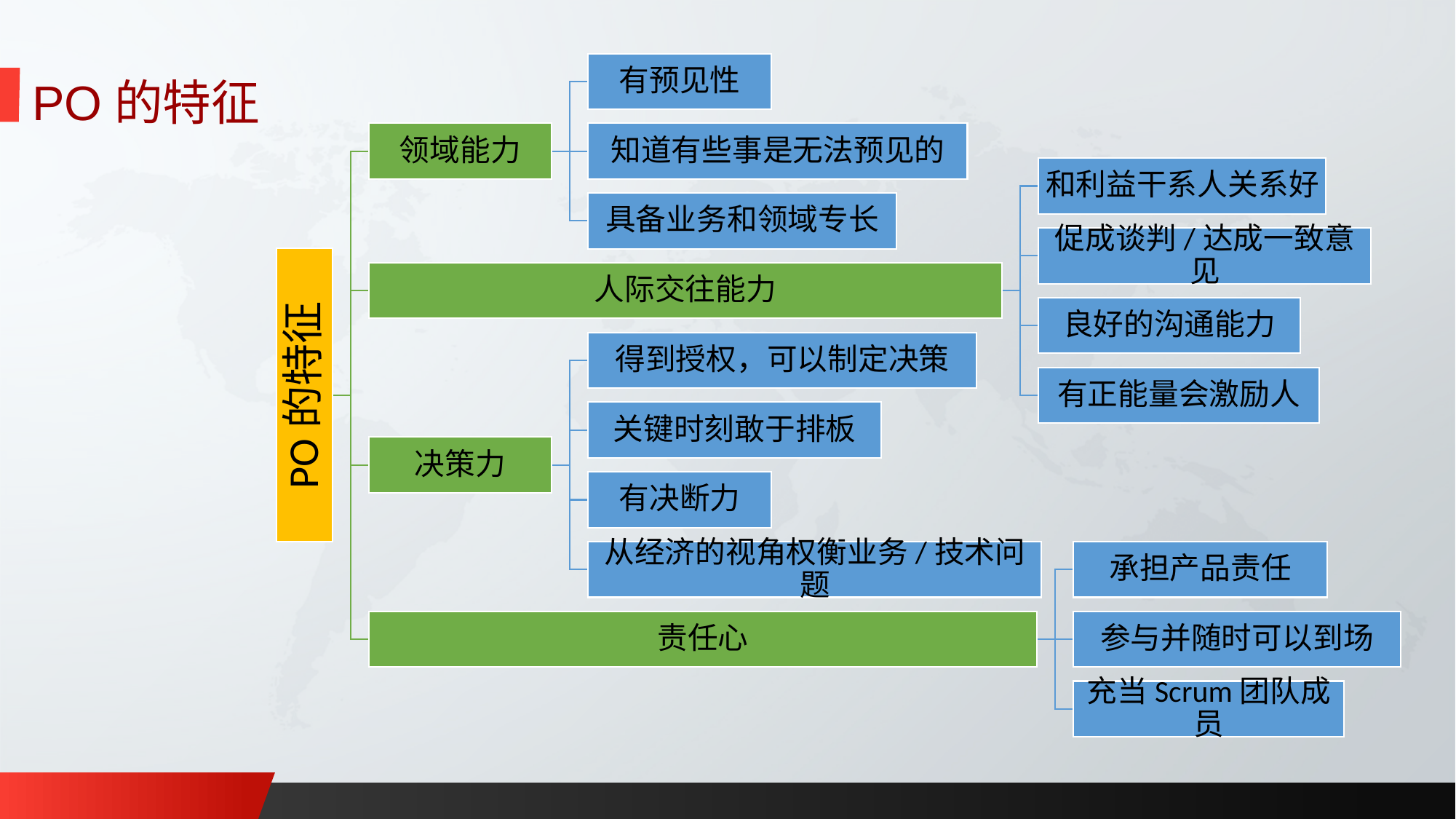

PO的特征
领域能力
有预见性
知道有些事是无法预见的
具备业务和领域专长
人际交往能力
和利益干系人关系好
促成谈判/达成一致意见
良好的沟通能力
有正能量会激励人
决策力
得到授权，可以制定决策
关键时刻敢于排板
有决断力
从经济的视角权衡业务/技术问题
责任心
承担产品责任
参与并随时可以到场
充当Scrum团队成员
PO的特征